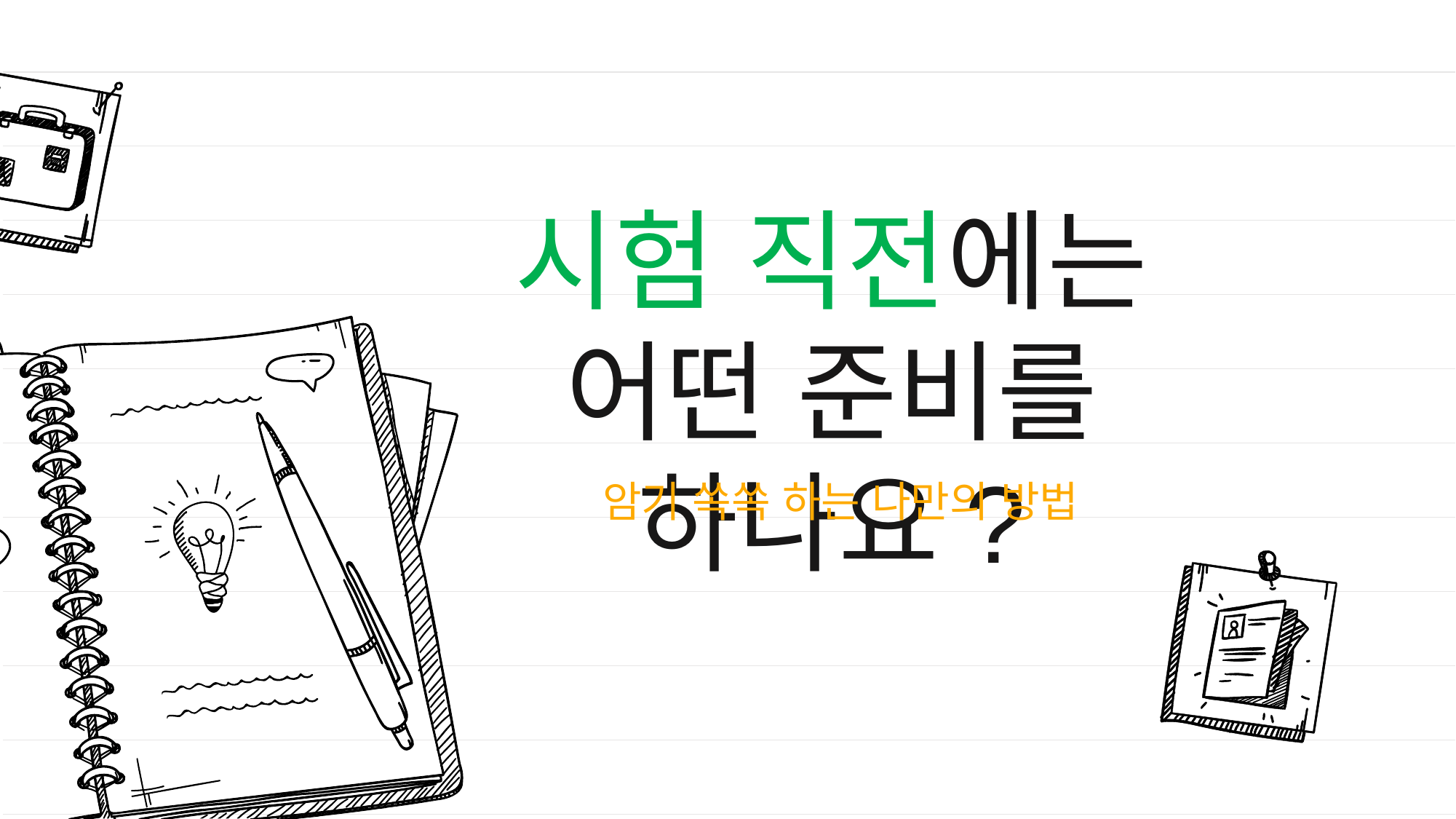

시험 직전에는
어떤 준비를 하나요?

암기 쏙쏙 하는 나만의 방법